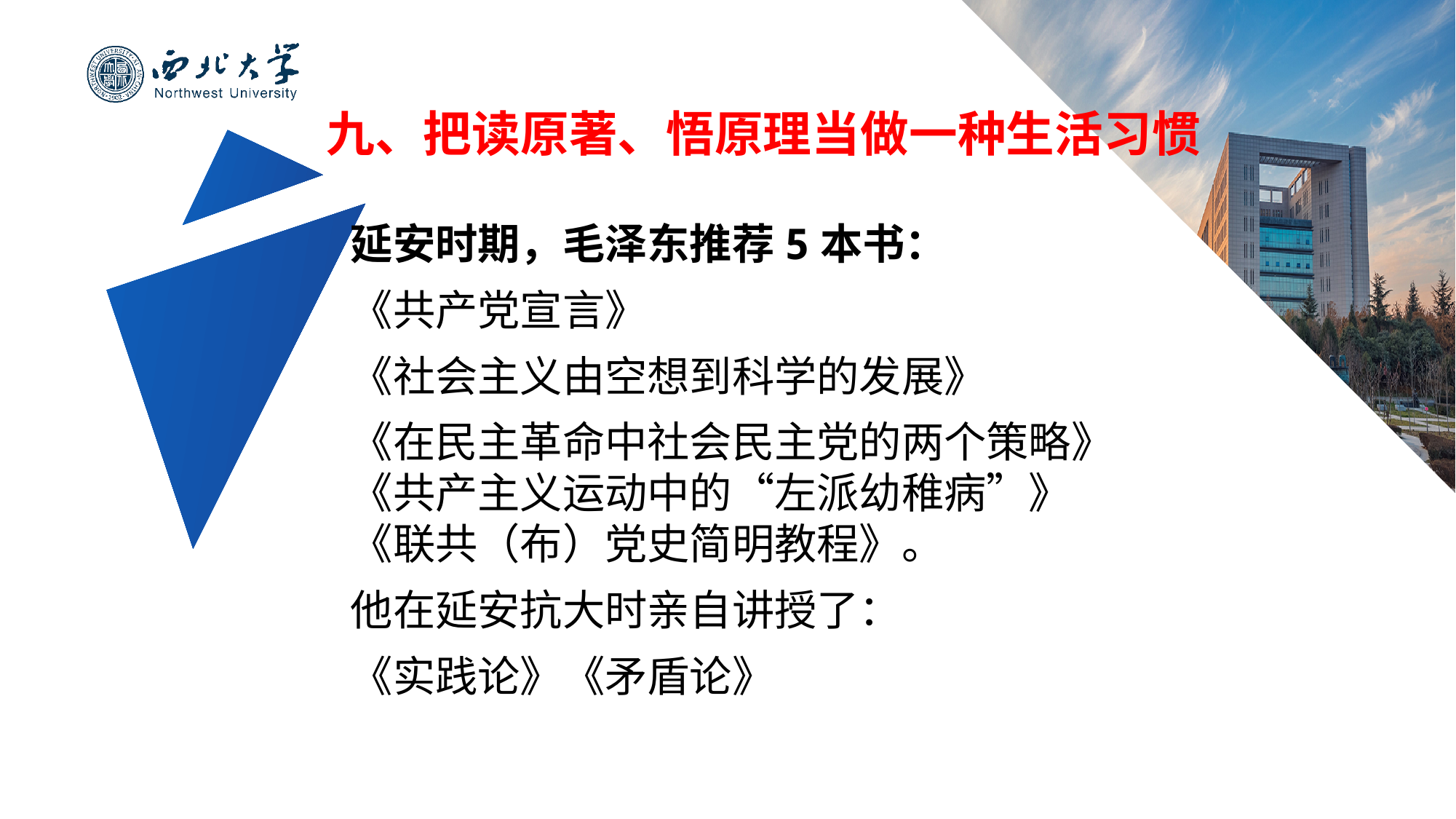

# 九、把读原著、悟原理当做一种生活习惯
延安时期，毛泽东推荐5本书：
《共产党宣言》
《社会主义由空想到科学的发展》
《在民主革命中社会民主党的两个策略》《共产主义运动中的“左派幼稚病”》《联共（布）党史简明教程》。
他在延安抗大时亲自讲授了：
《实践论》《矛盾论》